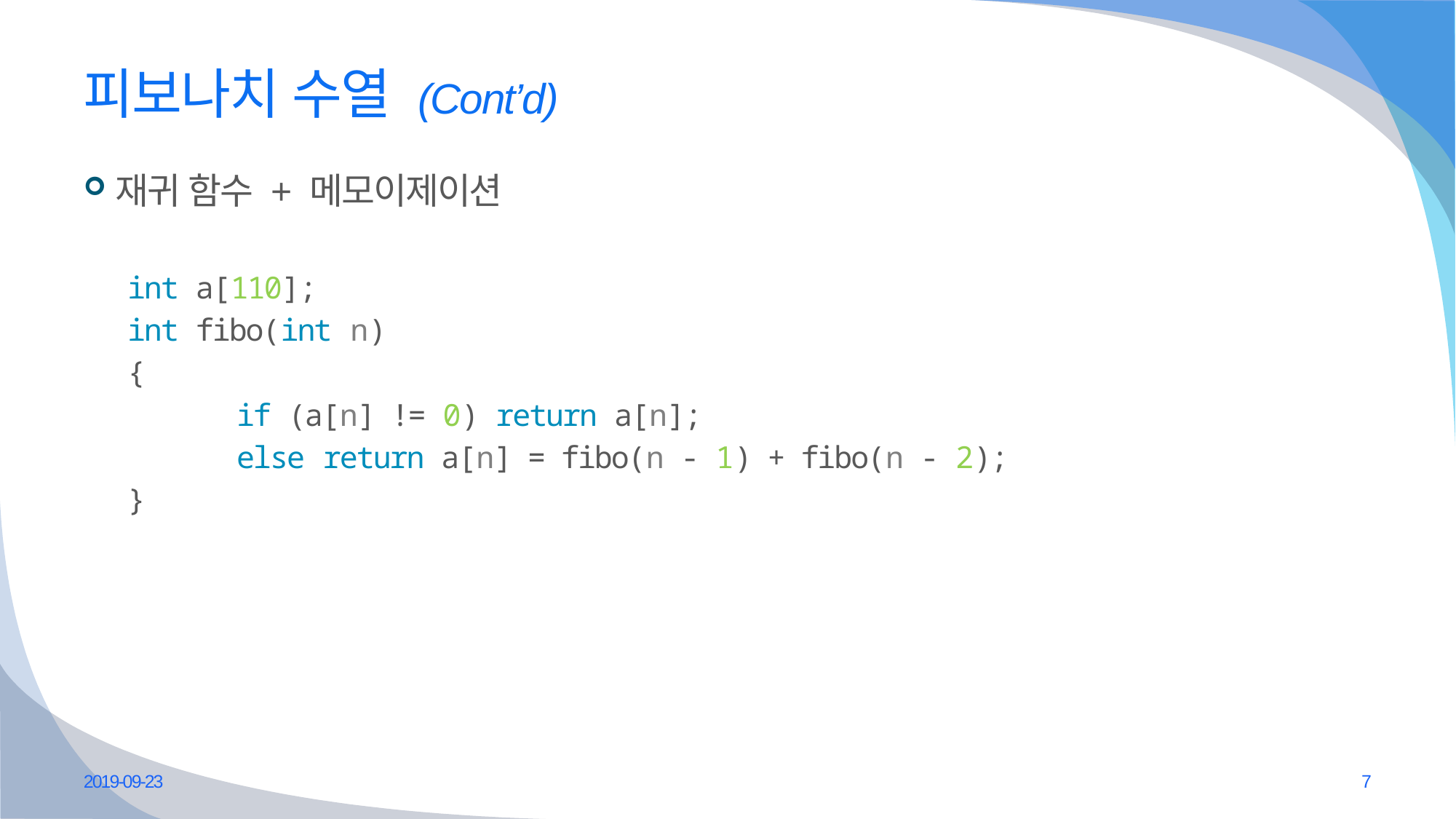

# 피보나치 수열 (Cont’d)
재귀 함수 + 메모이제이션

int a[110];
int fibo(int n)
{
	if (a[n] != 0) return a[n];
	else return a[n] = fibo(n - 1) + fibo(n - 2);
}
2019-09-23
7